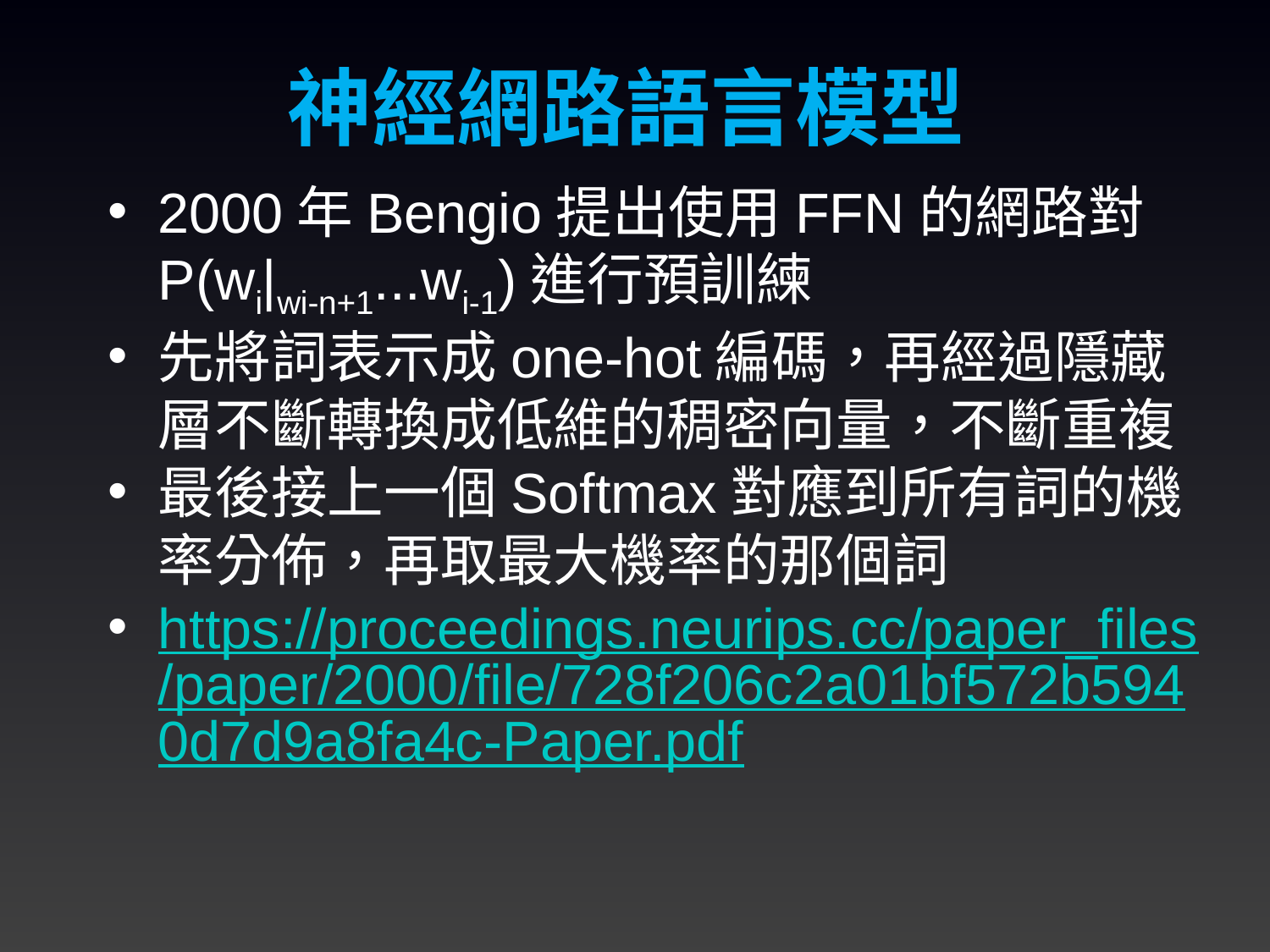

神經網路語言模型
2000年Bengio提出使用FFN的網路對P(wi|wi-n+1...wi-1)進行預訓練
先將詞表示成one-hot編碼，再經過隱藏層不斷轉換成低維的稠密向量，不斷重複
最後接上一個Softmax對應到所有詞的機率分佈，再取最大機率的那個詞
https://proceedings.neurips.cc/paper_files/paper/2000/file/728f206c2a01bf572b5940d7d9a8fa4c-Paper.pdf